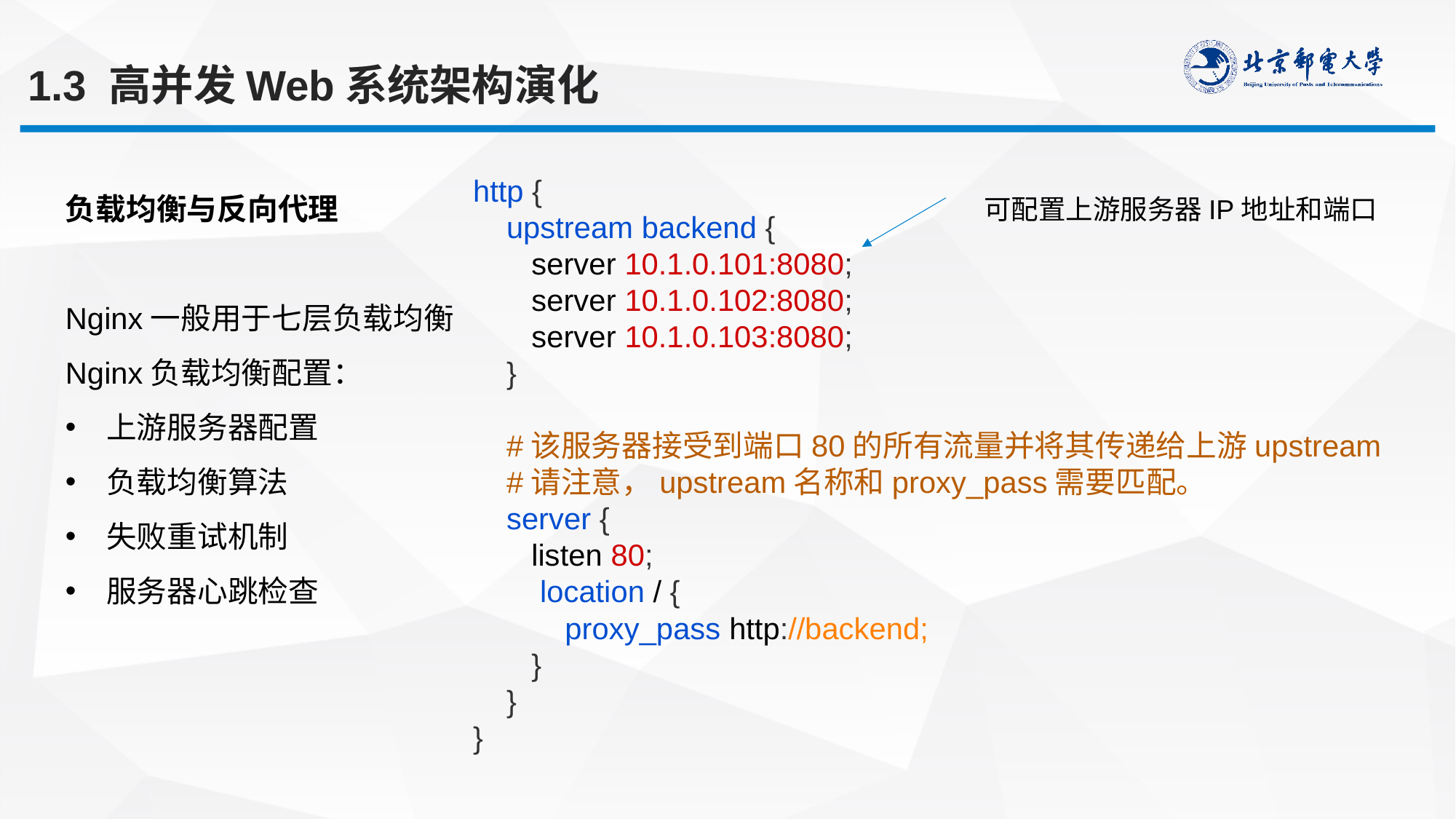

1.3 高并发Web系统架构演化

负载均衡与反向代理

Nginx一般用于七层负载均衡
Nginx负载均衡配置：
上游服务器配置
负载均衡算法
失败重试机制
服务器心跳检查

http {
    upstream backend {
       server 10.1.0.101:8080;
       server 10.1.0.102:8080;
       server 10.1.0.103:8080;
    }

    #该服务器接受到端口80的所有流量并将其传递给上游upstream
    #请注意，upstream名称和proxy_pass需要匹配。
    server {
       listen 80;
        location / {
           proxy_pass http://backend;
       }
    }
}
可配置上游服务器IP地址和端口